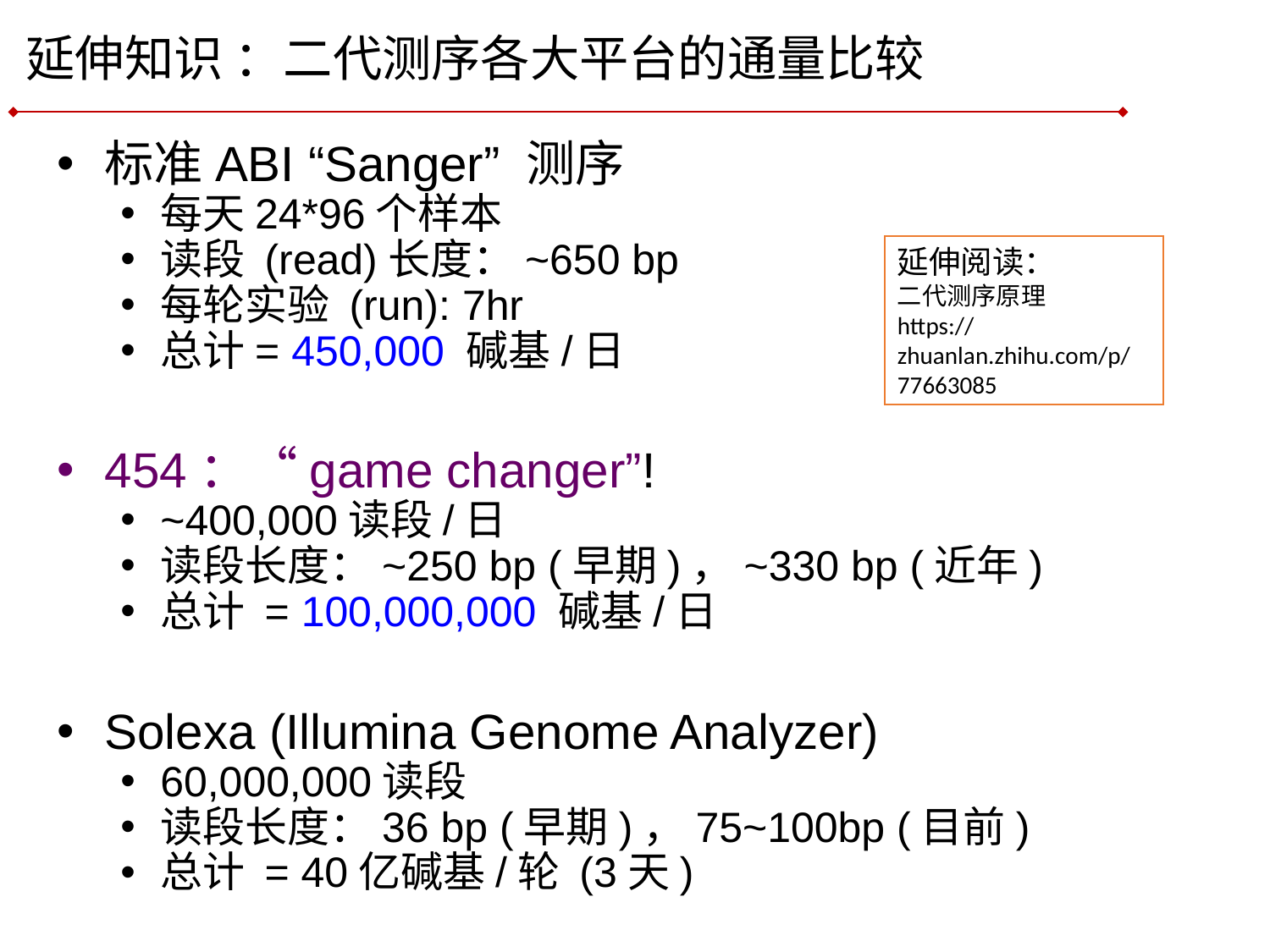

# 延伸知识 ：二代测序各大平台的通量比较
标准ABI “Sanger” 测序
每天24*96个样本
读段 (read)长度：~650 bp
每轮实验 (run): 7hr
总计= 450,000 碱基/日

454：“game changer”!
~400,000读段/日
读段长度：~250 bp (早期)，~330 bp (近年)
总计 = 100,000,000 碱基/日

Solexa (Illumina Genome Analyzer)
60,000,000读段
读段长度：36 bp (早期)，75~100bp (目前)
总计 = 40亿碱基/轮 (3天)

延伸阅读：
二代测序原理
https://zhuanlan.zhihu.com/p/77663085